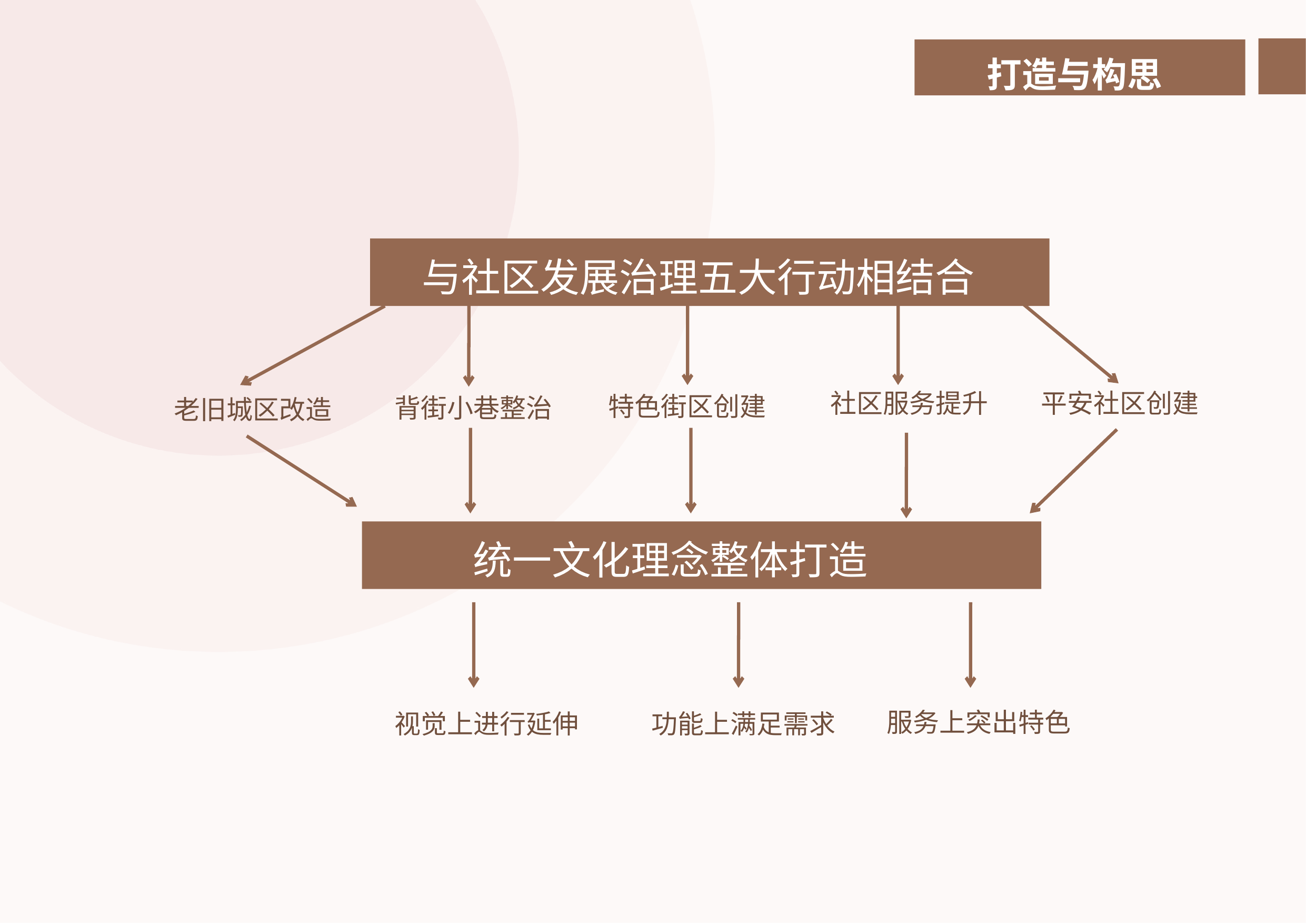

打造与构思

与社区发展治理五大行动相结合

社区服务提升
平安社区创建
特色街区创建
背街小巷整治
老旧城区改造
统一文化理念整体打造

服务上突出特色
视觉上进行延伸
功能上满足需求